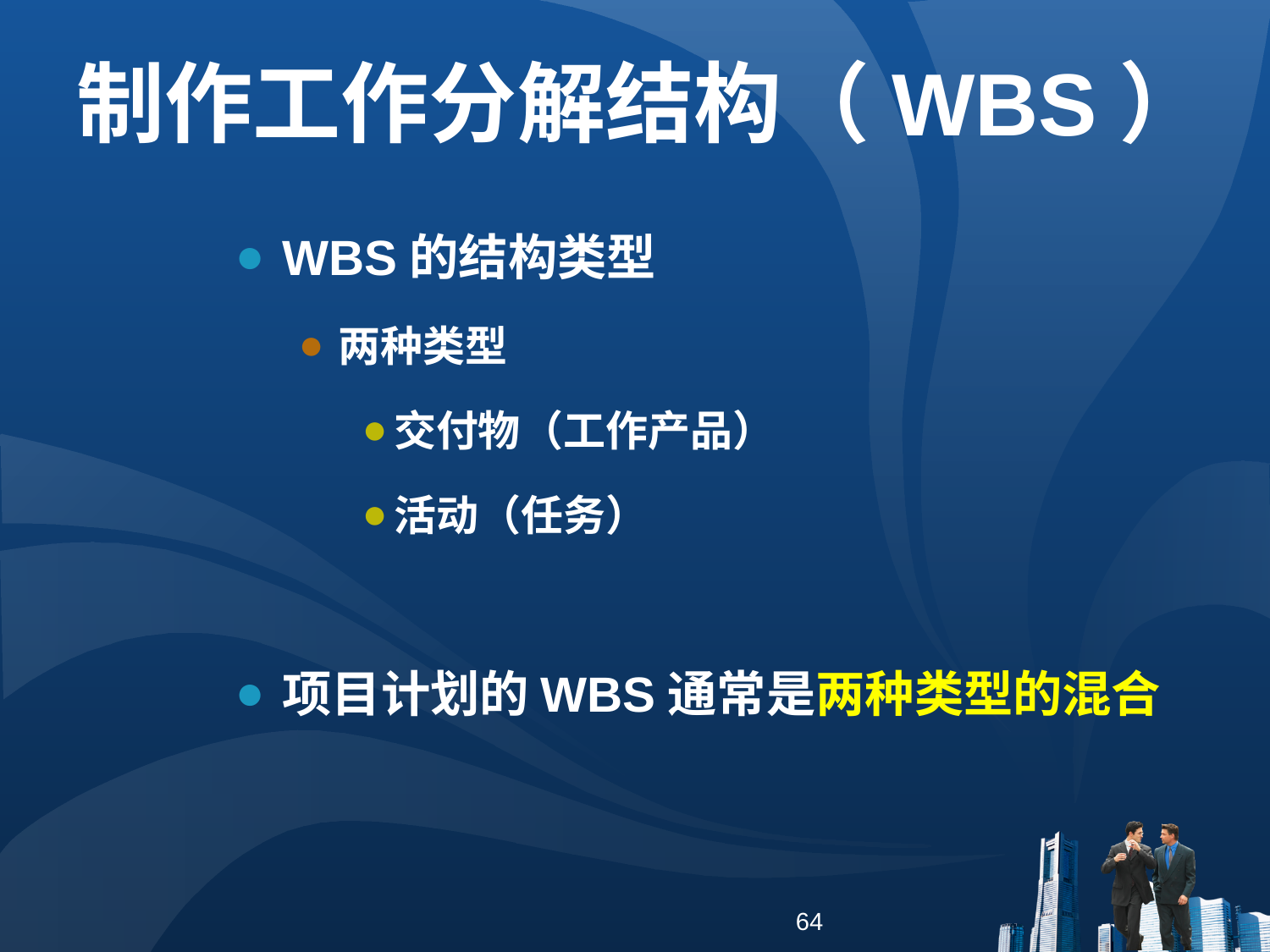

制作工作分解结构（WBS）
WBS的结构类型
两种类型
交付物（工作产品）
活动（任务）

项目计划的WBS通常是两种类型的混合
64